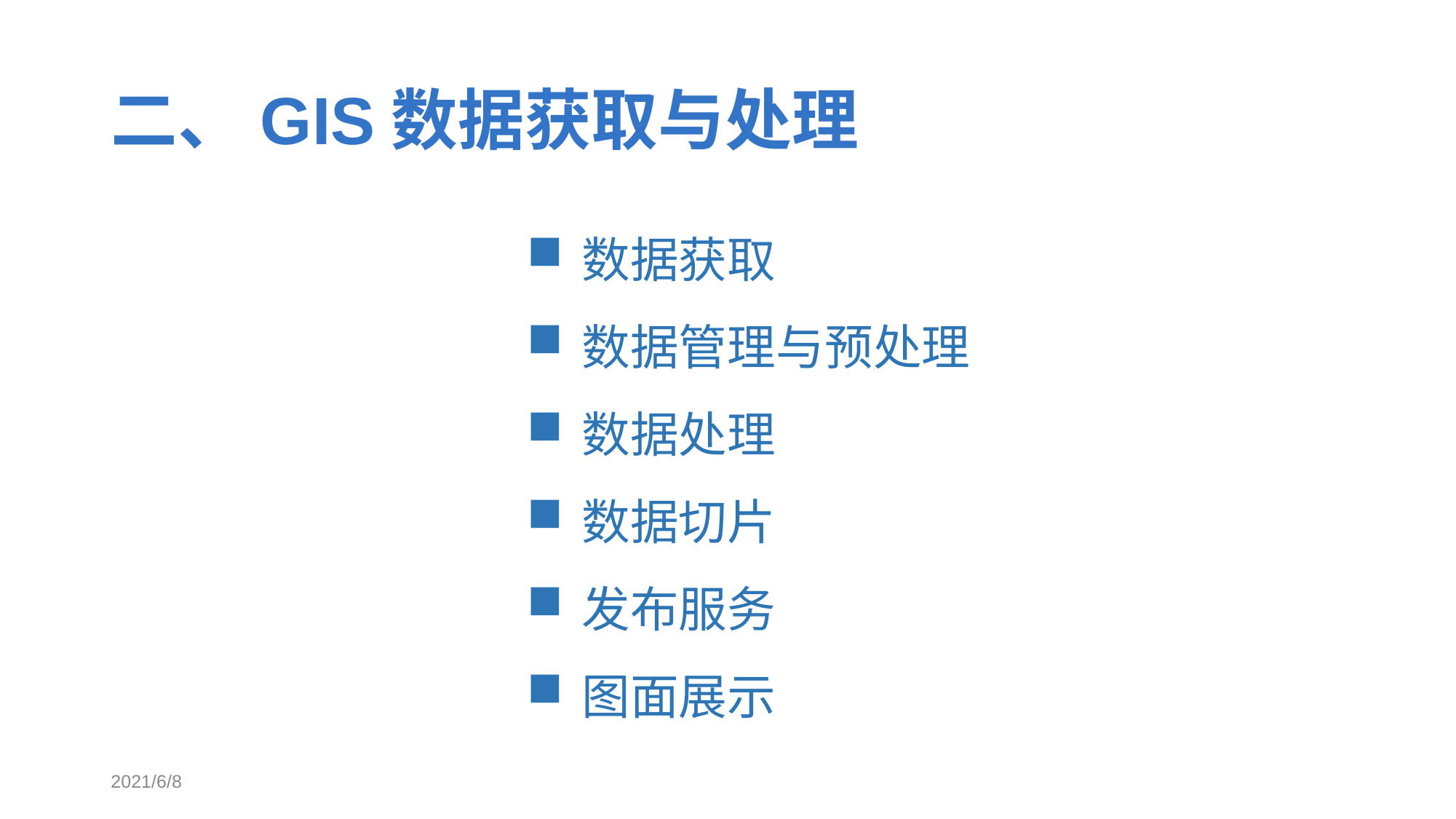

# 二、GIS数据获取与处理
数据获取
数据管理与预处理
数据处理
数据切片
发布服务
图面展示

2021/6/8